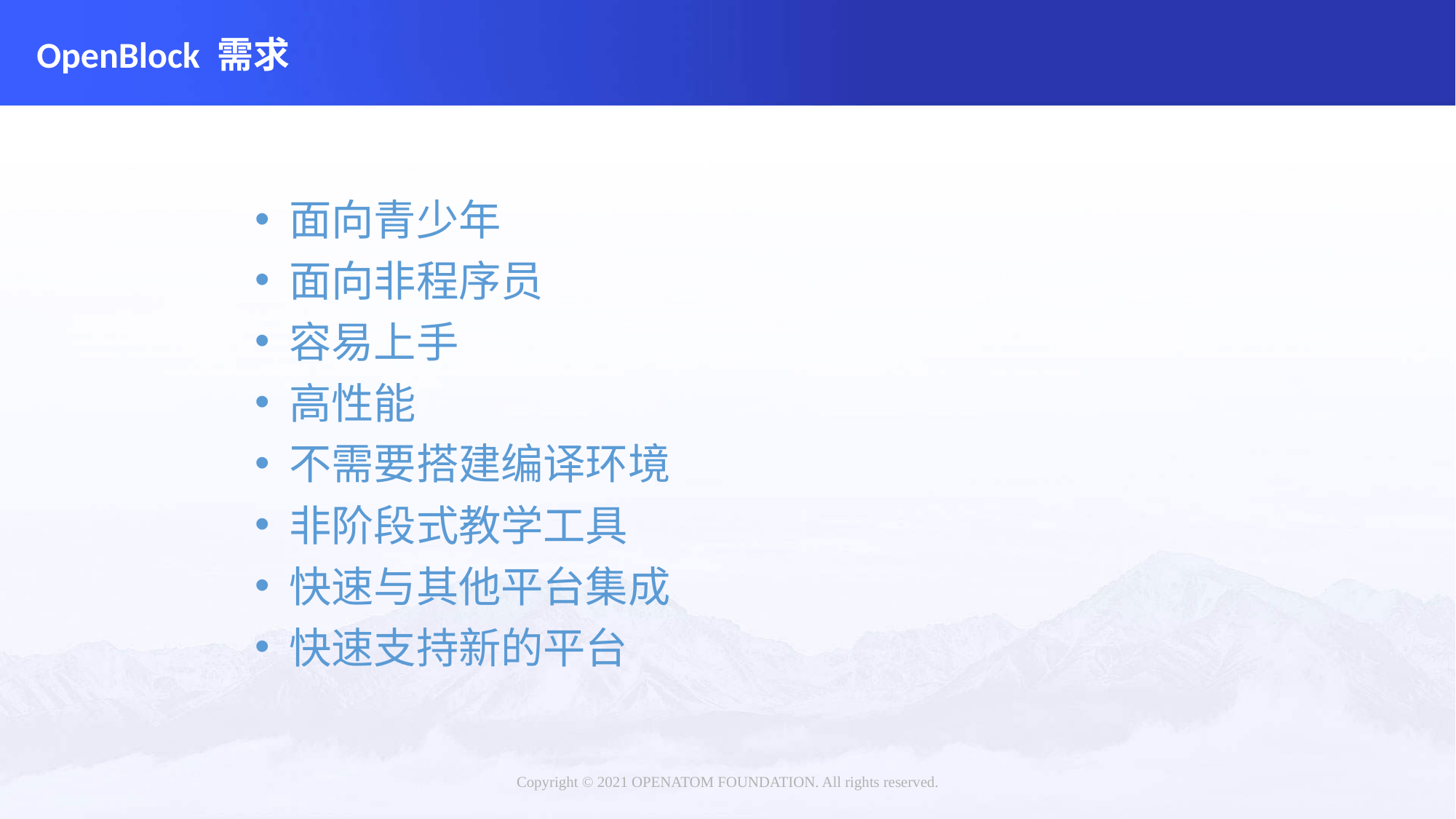

# OpenBlock 需求
面向青少年
面向非程序员
容易上手
高性能
不需要搭建编译环境
非阶段式教学工具
快速与其他平台集成
快速支持新的平台

Copyright © 2021 OPENATOM FOUNDATION. All rights reserved.
5